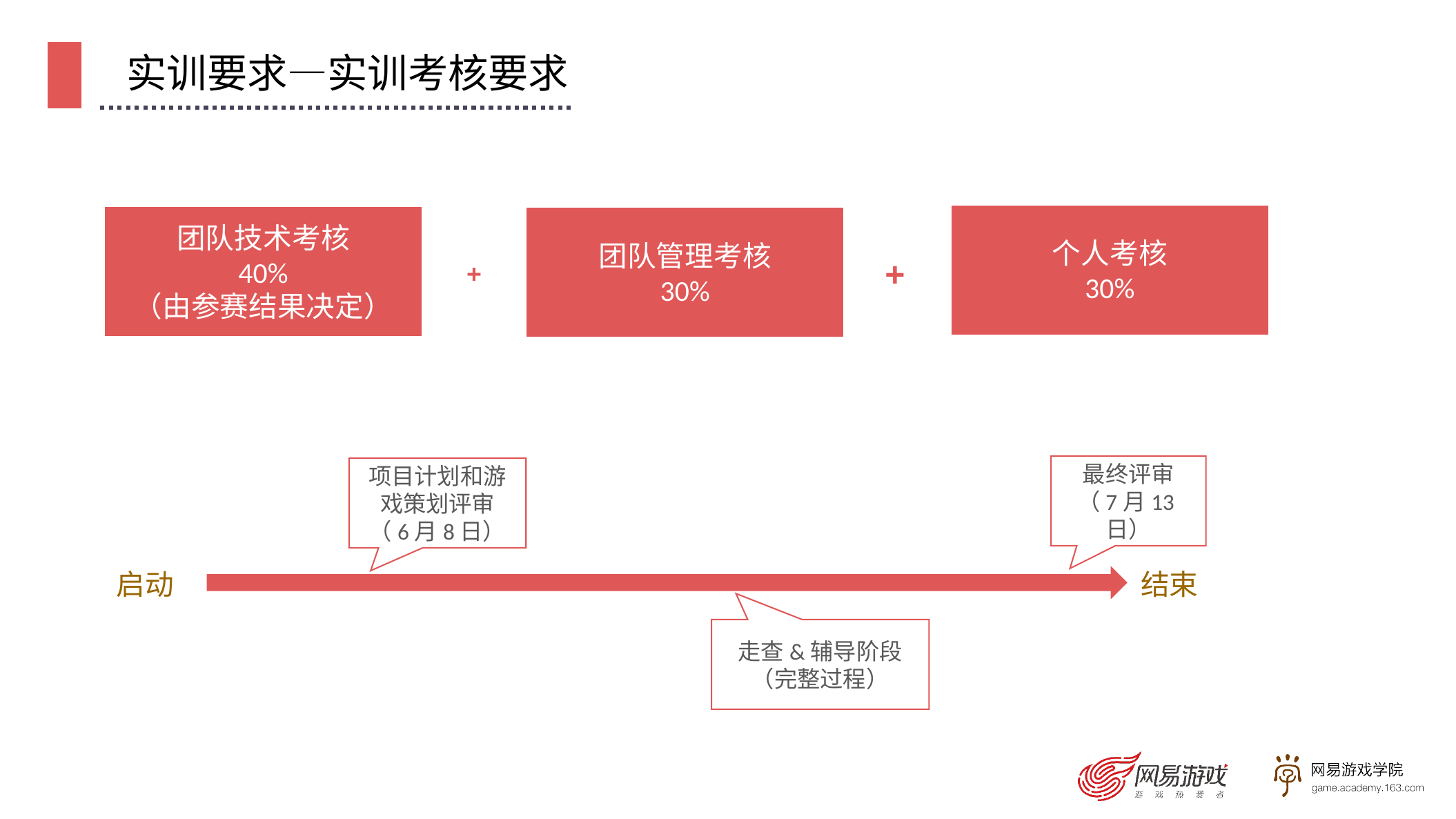

实训要求—实训考核要求
个人考核
30%
团队技术考核
40%
（由参赛结果决定）
团队管理考核
30%
+
+
最终评审
（7月13日）
项目计划和游戏策划评审
（6月8日）
启动
结束

走查&辅导阶段
（完整过程）